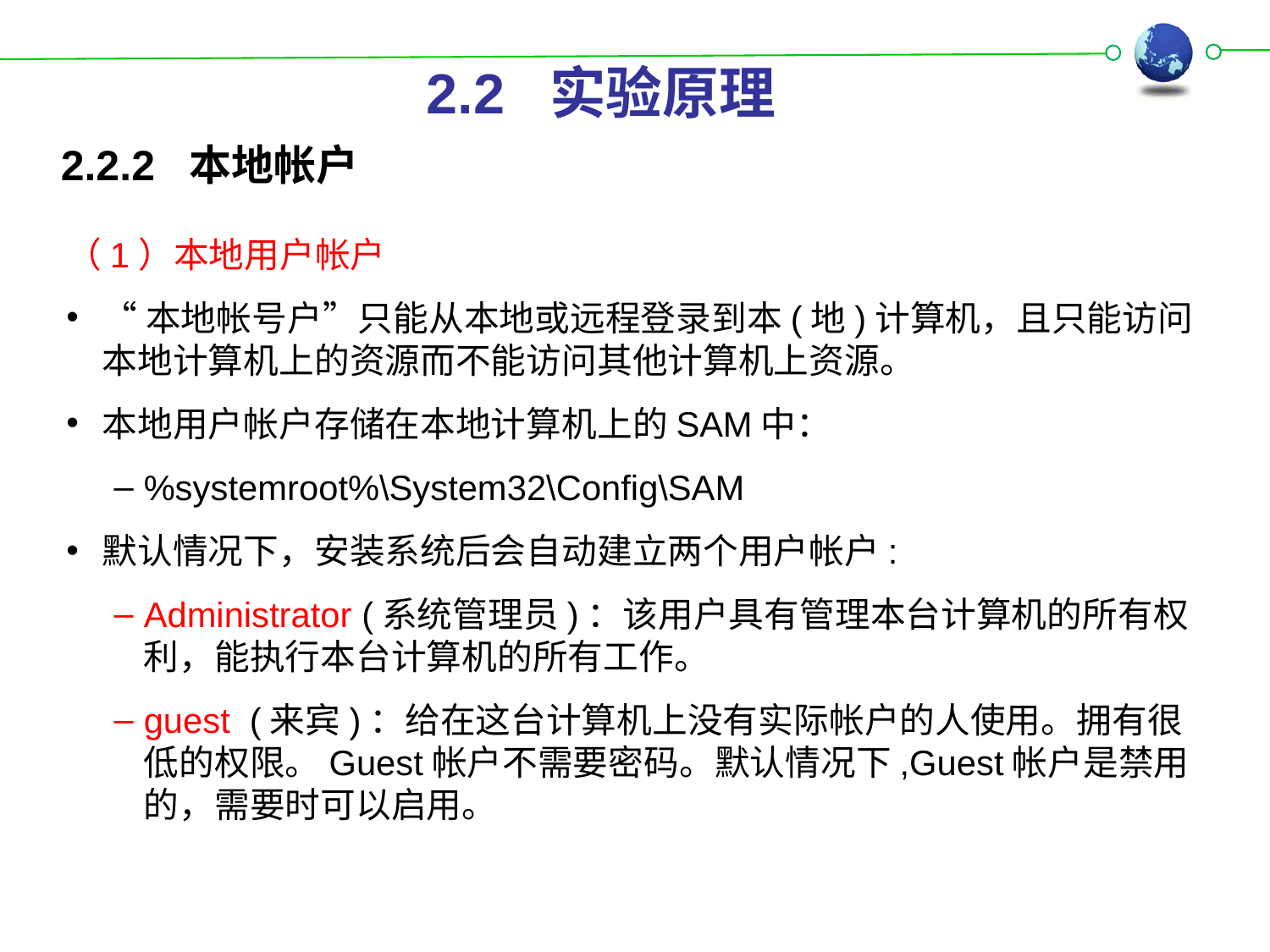

2.2  实验原理
2.2.2  本地帐户
（1）本地用户帐户
“本地帐号户”只能从本地或远程登录到本(地)计算机，且只能访问本地计算机上的资源而不能访问其他计算机上资源。
本地用户帐户存储在本地计算机上的SAM中：
%systemroot%\System32\Config\SAM
默认情况下，安装系统后会自动建立两个用户帐户:
Administrator (系统管理员)：该用户具有管理本台计算机的所有权利，能执行本台计算机的所有工作。
guest  (来宾)：给在这台计算机上没有实际帐户的人使用。拥有很低的权限。Guest帐户不需要密码。默认情况下,Guest帐户是禁用的，需要时可以启用。